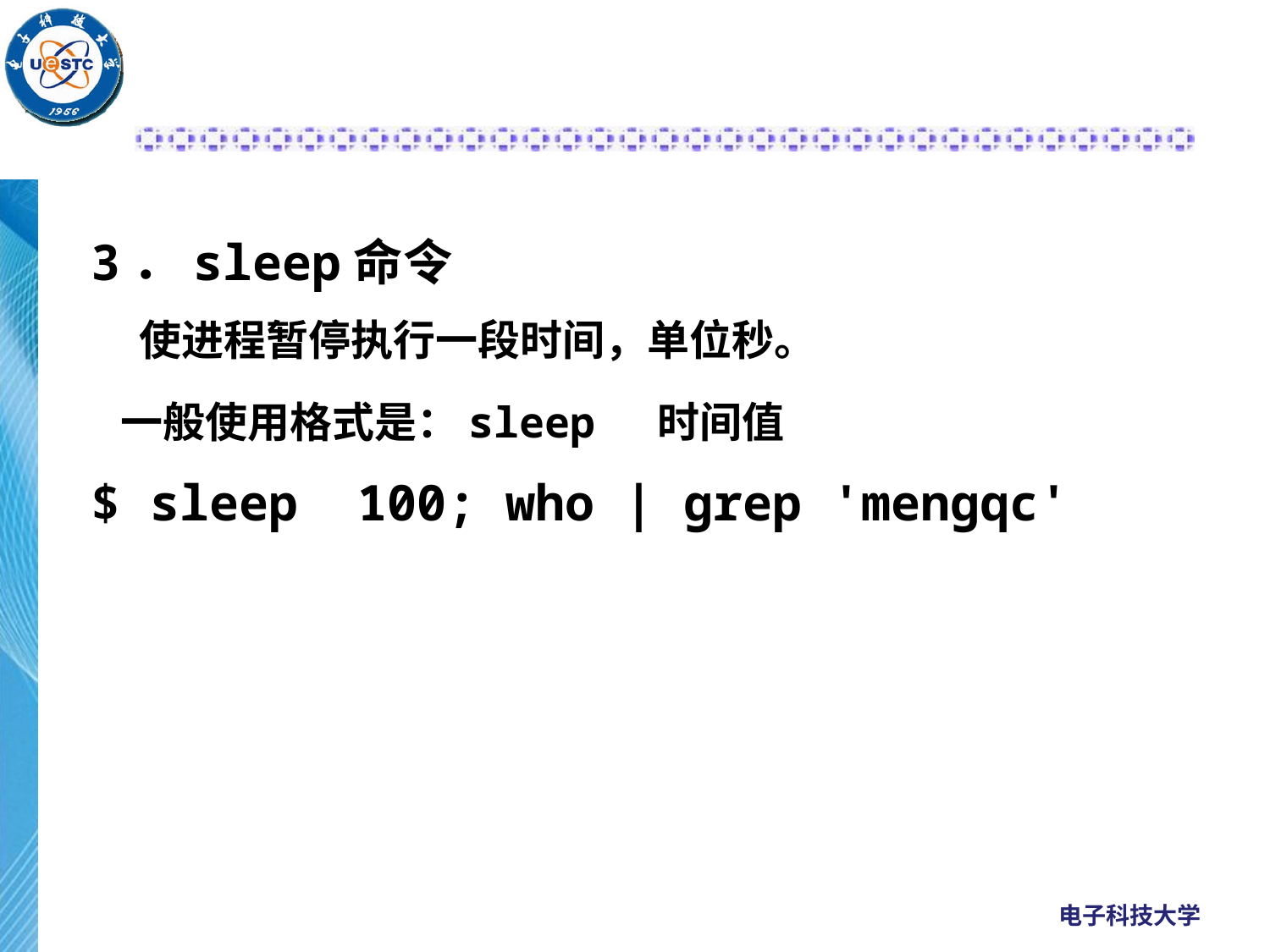

3．sleep命令
    使进程暂停执行一段时间，单位秒。
  一般使用格式是：sleep  时间值
$ sleep  100; who | grep 'mengqc'